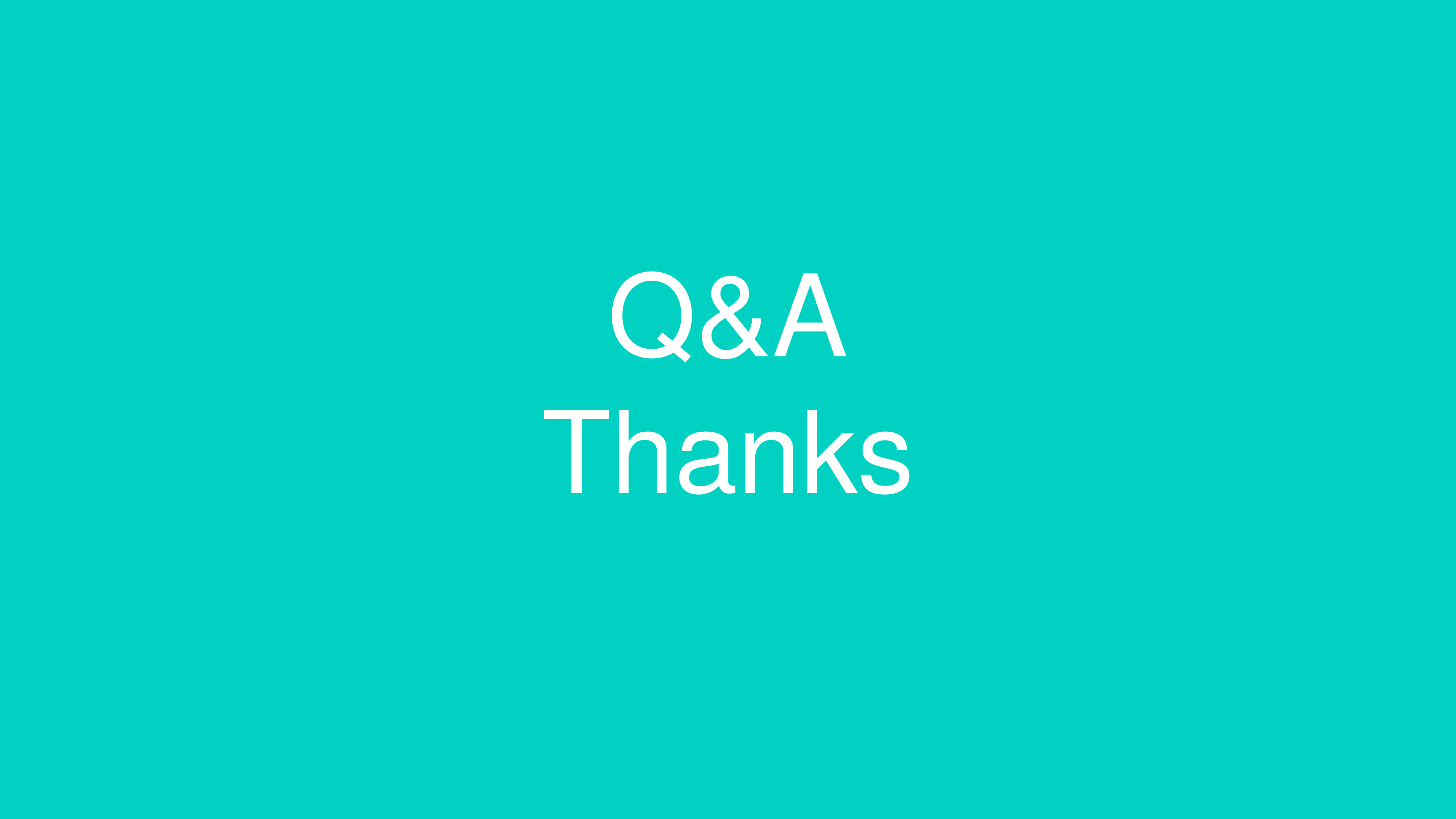

Q&A
Thanks
北京市朝阳区望京东路4号恒电大厦BC座
Block B&C, Hengdian Building,  No.4 Wangjing East Rd,Chaoyang District,   Beijing, 100102,   China